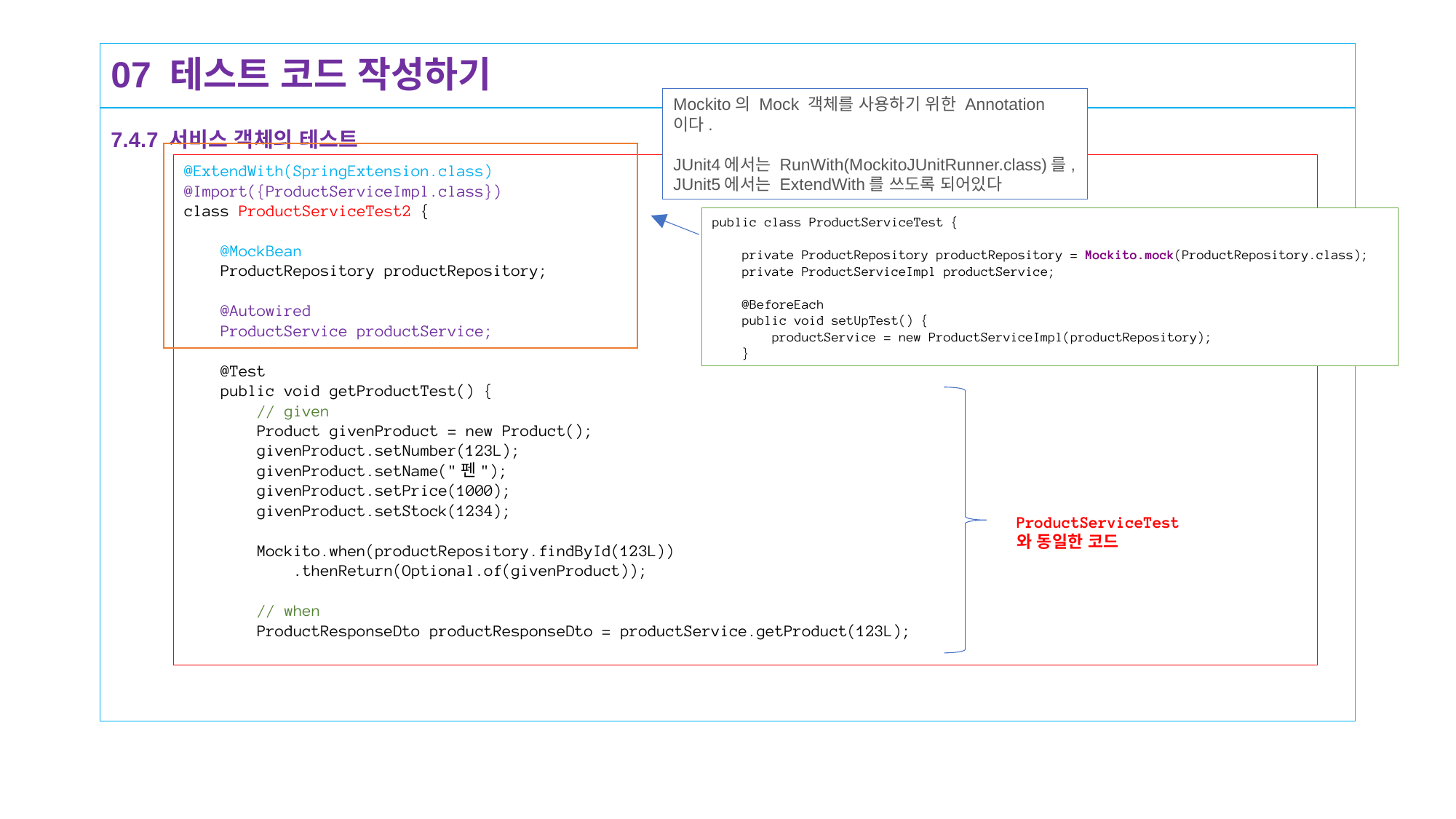

# 07 테스트 코드 작성하기
Mockito의 Mock 객체를 사용하기 위한 Annotation이다.

JUnit4에서는 RunWith(MockitoJUnitRunner.class)를,
JUnit5에서는 ExtendWith를 쓰도록 되어있다
7.4.7 서비스 객체의 테스트

@ExtendWith(SpringExtension.class)
@Import({ProductServiceImpl.class})
class ProductServiceTest2 {

    @MockBean
    ProductRepository productRepository;

    @Autowired
    ProductService productService;

    @Test
    public void getProductTest() {
        // given
        Product givenProduct = new Product();
        givenProduct.setNumber(123L);
        givenProduct.setName("펜");
        givenProduct.setPrice(1000);
        givenProduct.setStock(1234);

        Mockito.when(productRepository.findById(123L))
            .thenReturn(Optional.of(givenProduct));

        // when
        ProductResponseDto productResponseDto = productService.getProduct(123L);

public class ProductServiceTest {

    private ProductRepository productRepository = Mockito.mock(ProductRepository.class);
    private ProductServiceImpl productService;

    @BeforeEach
    public void setUpTest() {
        productService = new ProductServiceImpl(productRepository);
    }

ProductServiceTest
와 동일한 코드